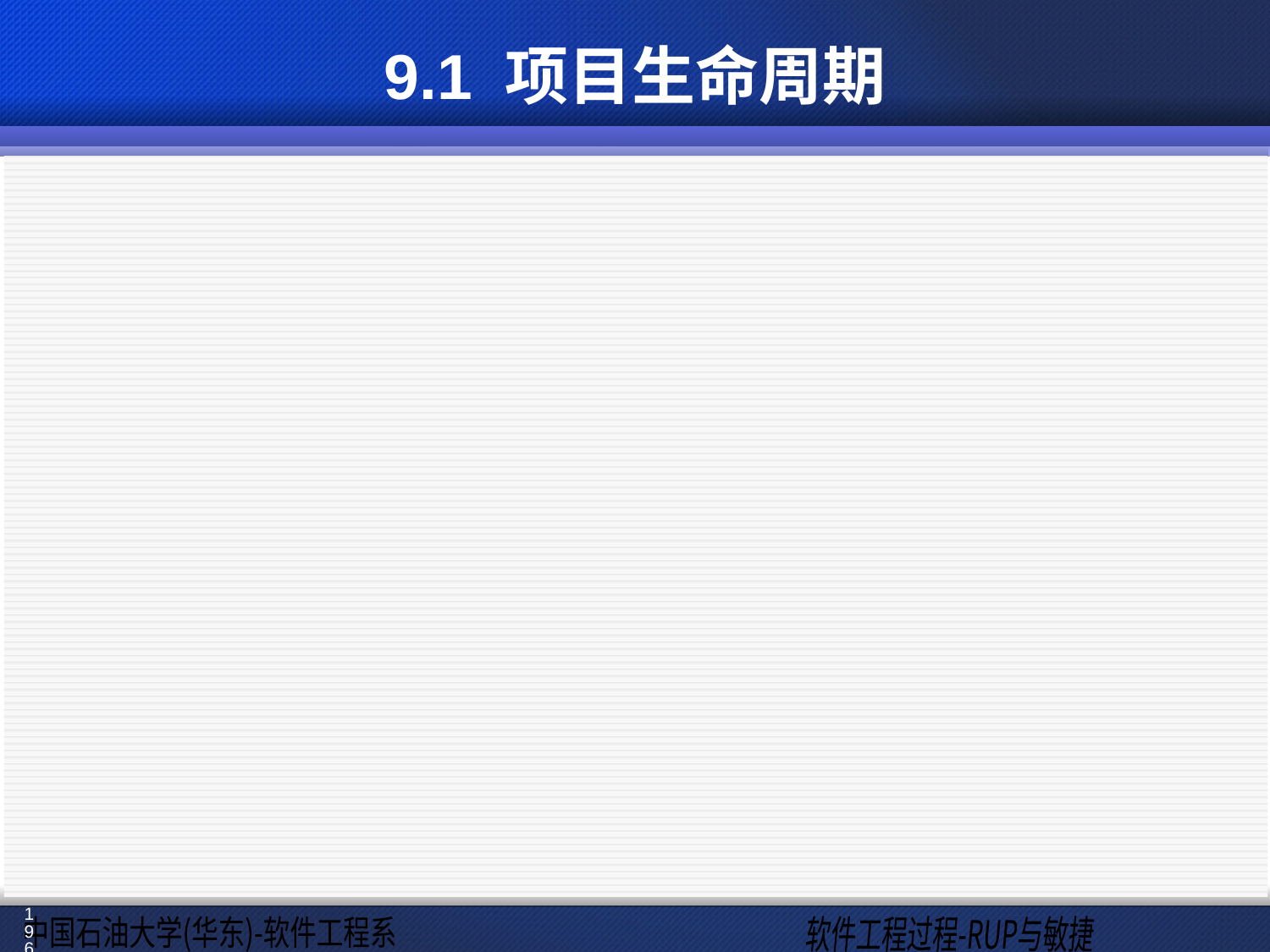

# 9.1 项目生命周期
主要包含三个阶段：
产品定义(计划)：进行迭代所需要的项目准备、项目计划和技术分析
迭代开发(执行)：在固定时间的迭代中实现需求（产品需求清单中的项目）
结束：准备最终的发布，结束项目(ramp down)
196